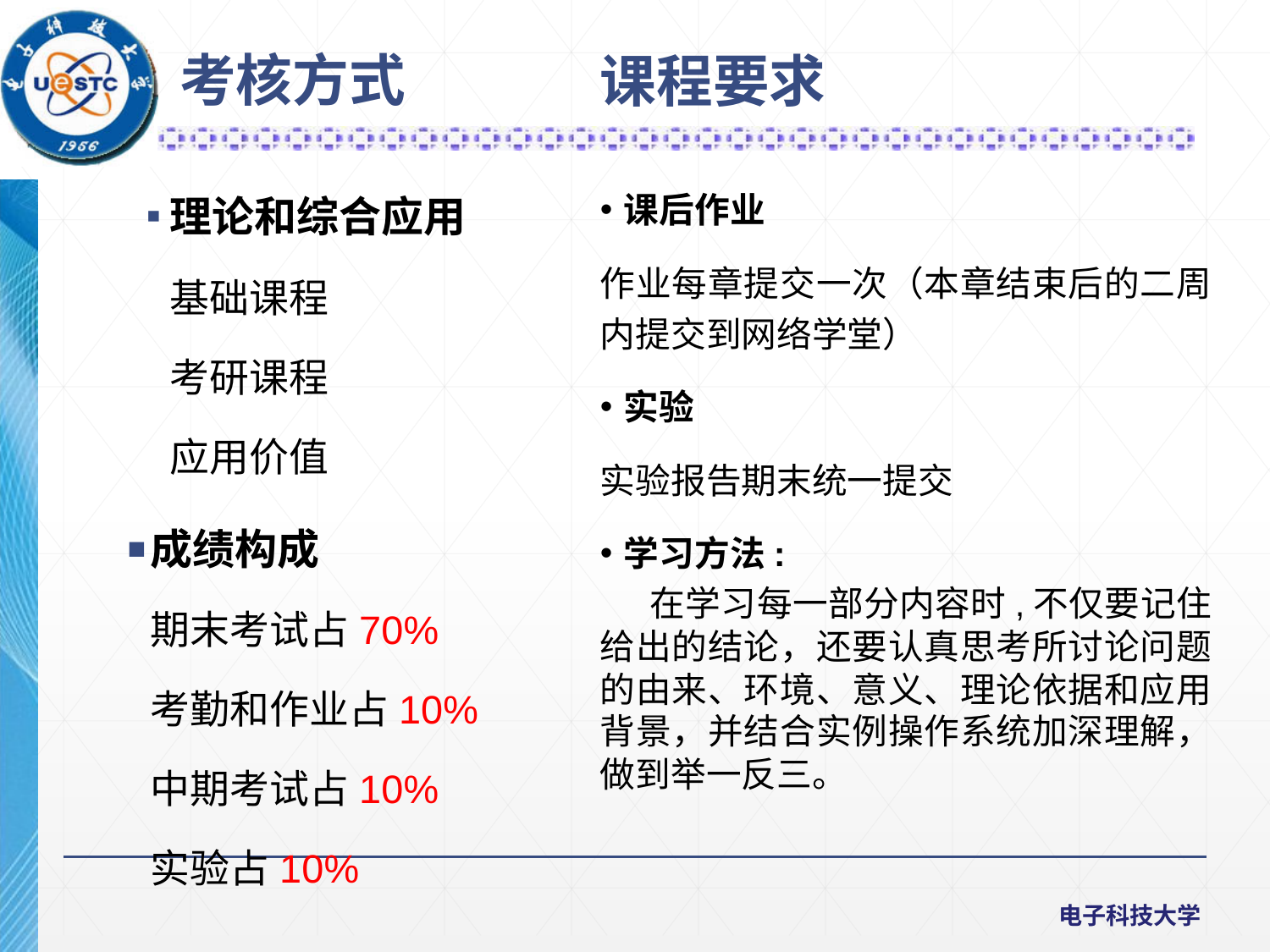

考核方式
课程要求

课后作业
作业每章提交一次（本章结束后的二周内提交到网络学堂）
实验
实验报告期末统一提交
学习方法:
    在学习每一部分内容时,不仅要记住给出的结论，还要认真思考所讨论问题的由来、环境、意义、理论依据和应用背景，并结合实例操作系统加深理解，做到举一反三。
理论和综合应用
基础课程
考研课程
应用价值
成绩构成
期末考试占70%
考勤和作业占10%
中期考试占10%
实验占10%